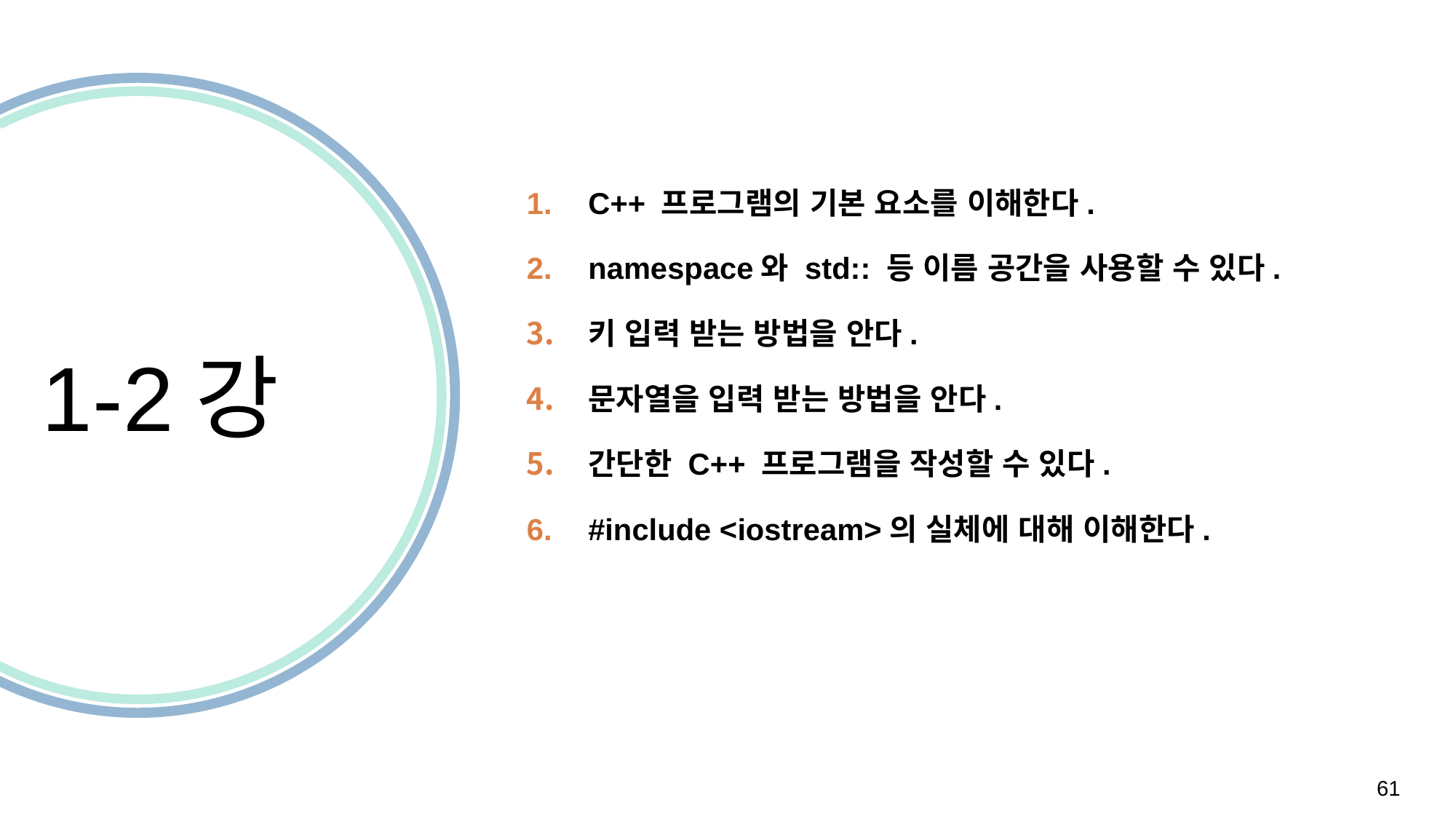

C++ 프로그램의 기본 요소를 이해한다.
namespace와 std:: 등 이름 공간을 사용할 수 있다.
키 입력 받는 방법을 안다.
문자열을 입력 받는 방법을 안다.
간단한 C++ 프로그램을 작성할 수 있다.
#include <iostream>의 실체에 대해 이해한다.
1-2강